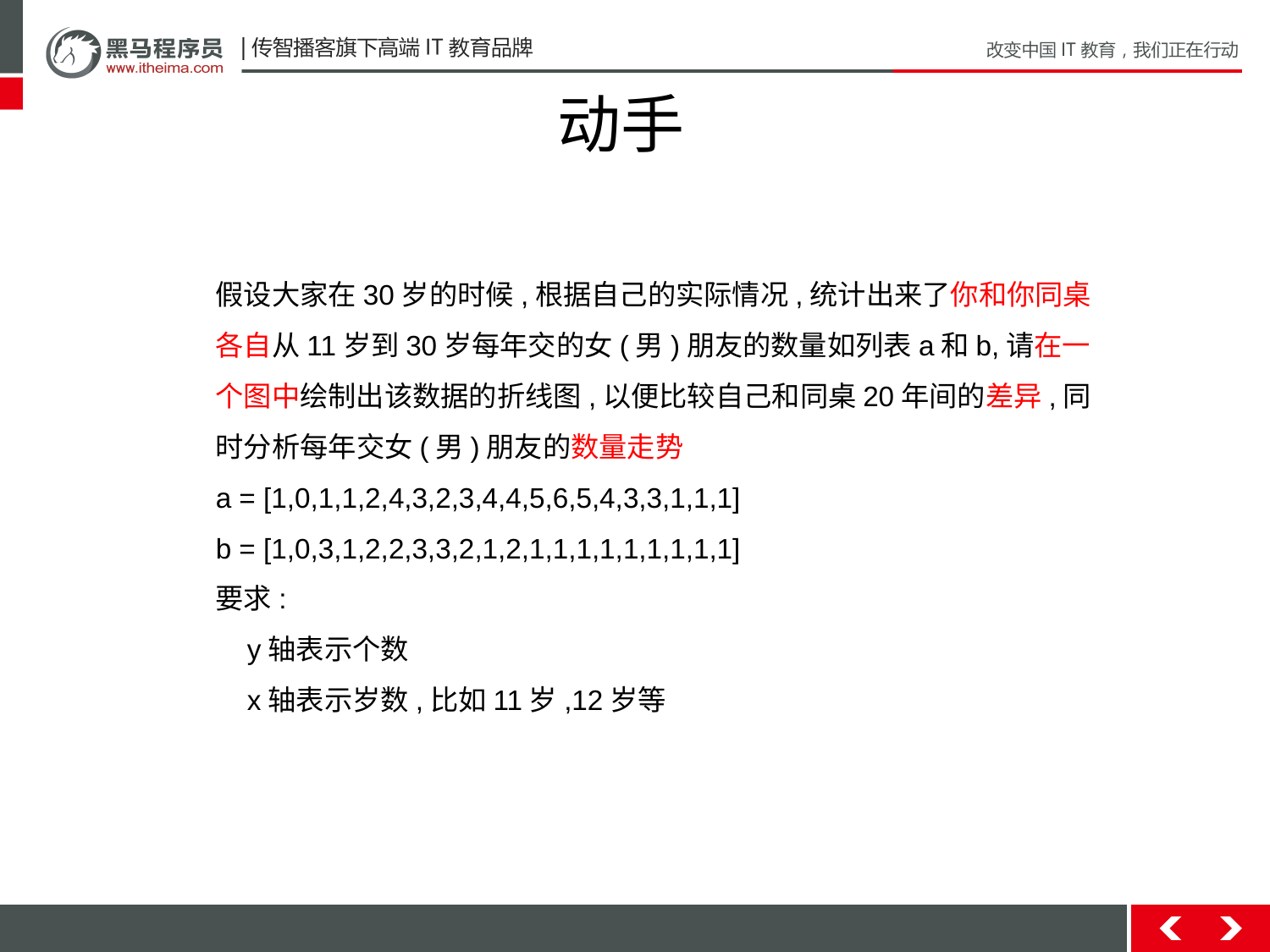

# 动手
假设大家在30岁的时候,根据自己的实际情况,统计出来了你和你同桌各自从11岁到30岁每年交的女(男)朋友的数量如列表a和b,请在一个图中绘制出该数据的折线图,以便比较自己和同桌20年间的差异,同时分析每年交女(男)朋友的数量走势
a = [1,0,1,1,2,4,3,2,3,4,4,5,6,5,4,3,3,1,1,1]
b = [1,0,3,1,2,2,3,3,2,1,2,1,1,1,1,1,1,1,1,1]
要求:
    y轴表示个数
    x轴表示岁数,比如11岁,12岁等